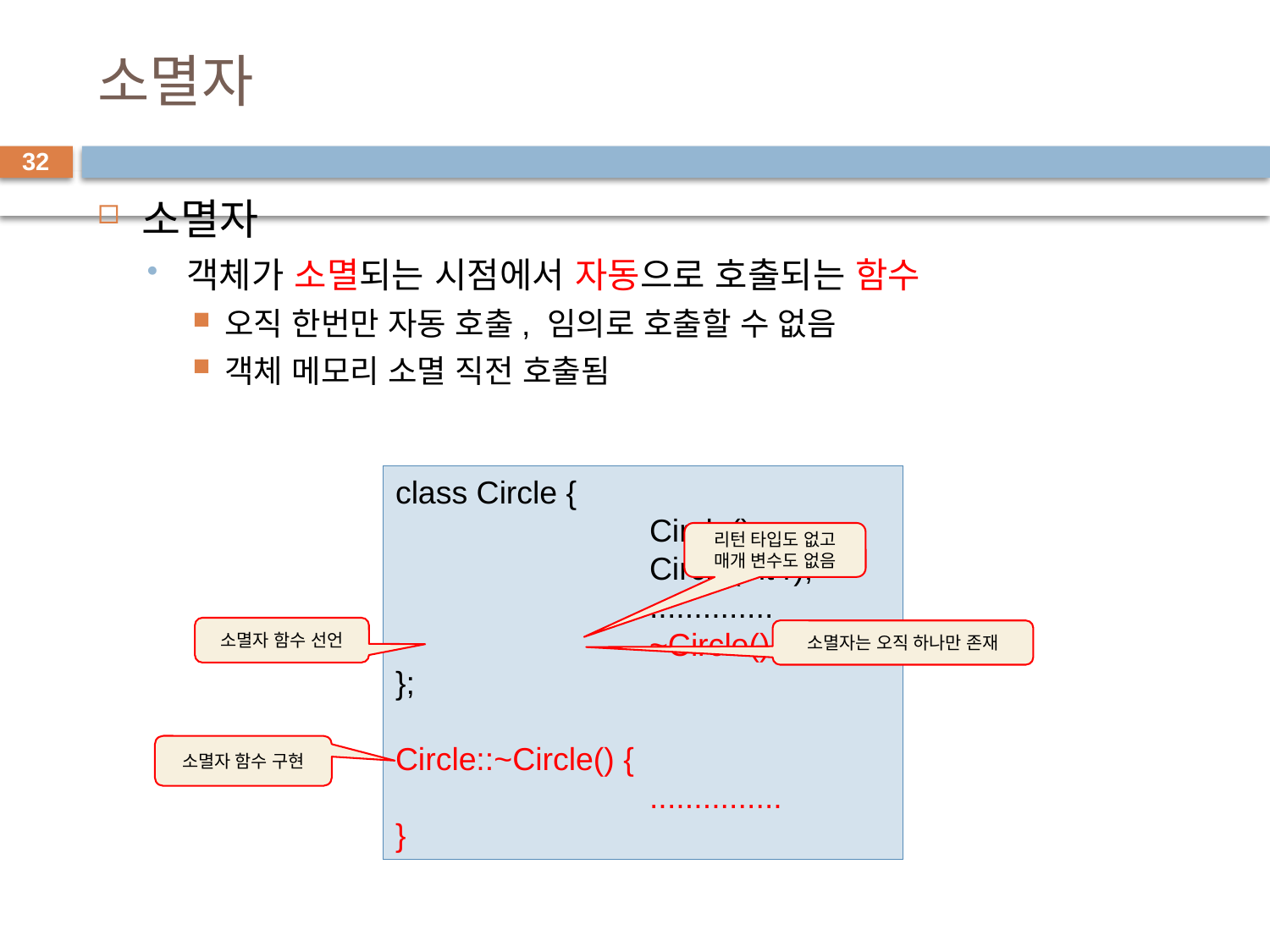

# 소멸자
32
소멸자
객체가 소멸되는 시점에서 자동으로 호출되는 함수
오직 한번만 자동 호출, 임의로 호출할 수 없음
객체 메모리 소멸 직전 호출됨

class Circle {
		Circle();
		Circle(int r);
		..............
		~Circle();
};

Circle::~Circle() {
		...............
}
리턴 타입도 없고 매개 변수도 없음
소멸자 함수 선언
소멸자는 오직 하나만 존재
소멸자 함수 구현